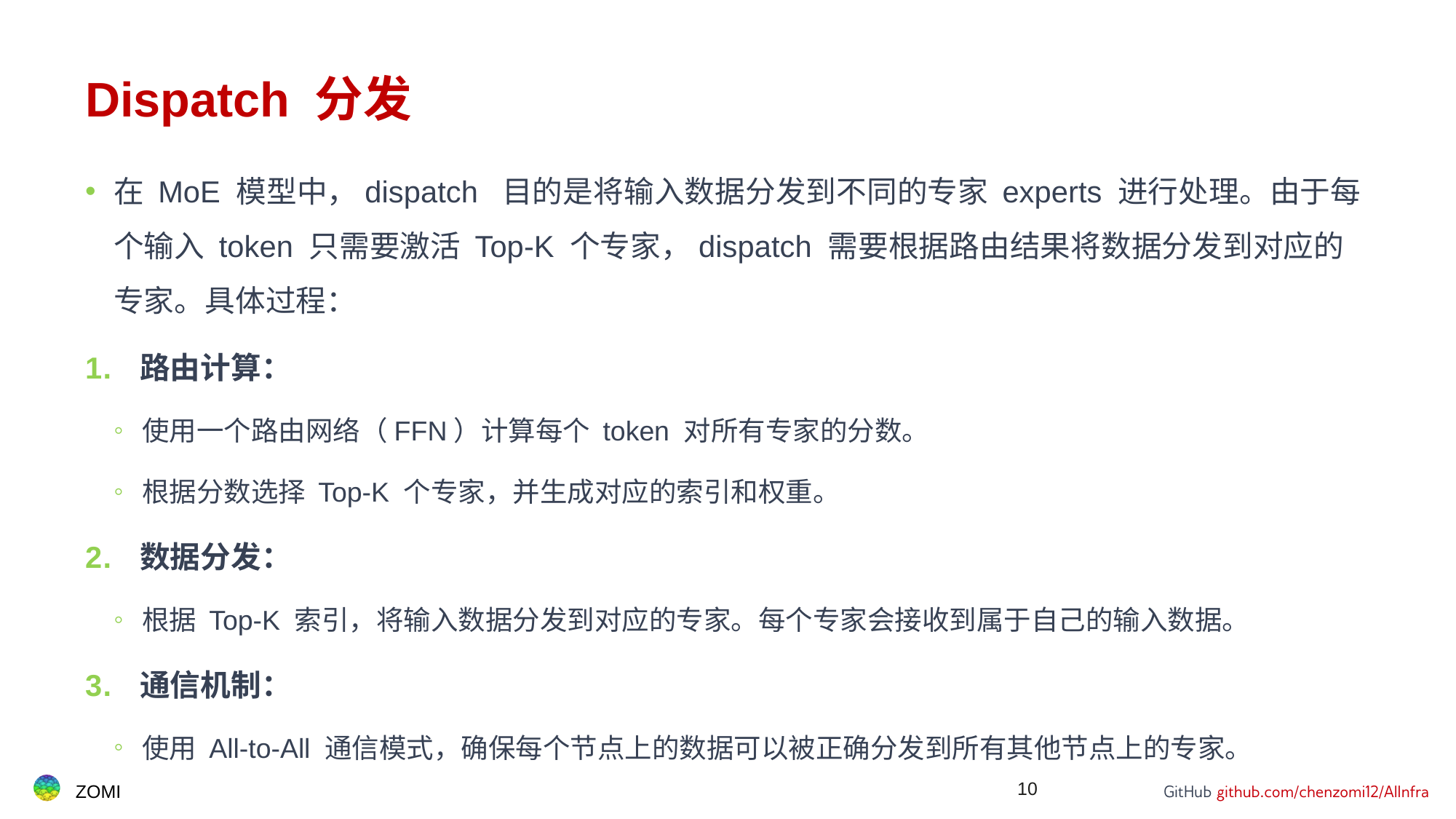

# Dispatch 分发
在 MoE 模型中，dispatch  目的是将输入数据分发到不同的专家 experts 进行处理。由于每个输入 token 只需要激活 Top-K 个专家，dispatch 需要根据路由结果将数据分发到对应的专家。具体过程：
路由计算：
使用一个路由网络（FFN）计算每个 token 对所有专家的分数。
根据分数选择 Top-K 个专家，并生成对应的索引和权重。
数据分发：
根据 Top-K 索引，将输入数据分发到对应的专家。每个专家会接收到属于自己的输入数据。
通信机制：
使用 All-to-All 通信模式，确保每个节点上的数据可以被正确分发到所有其他节点上的专家。